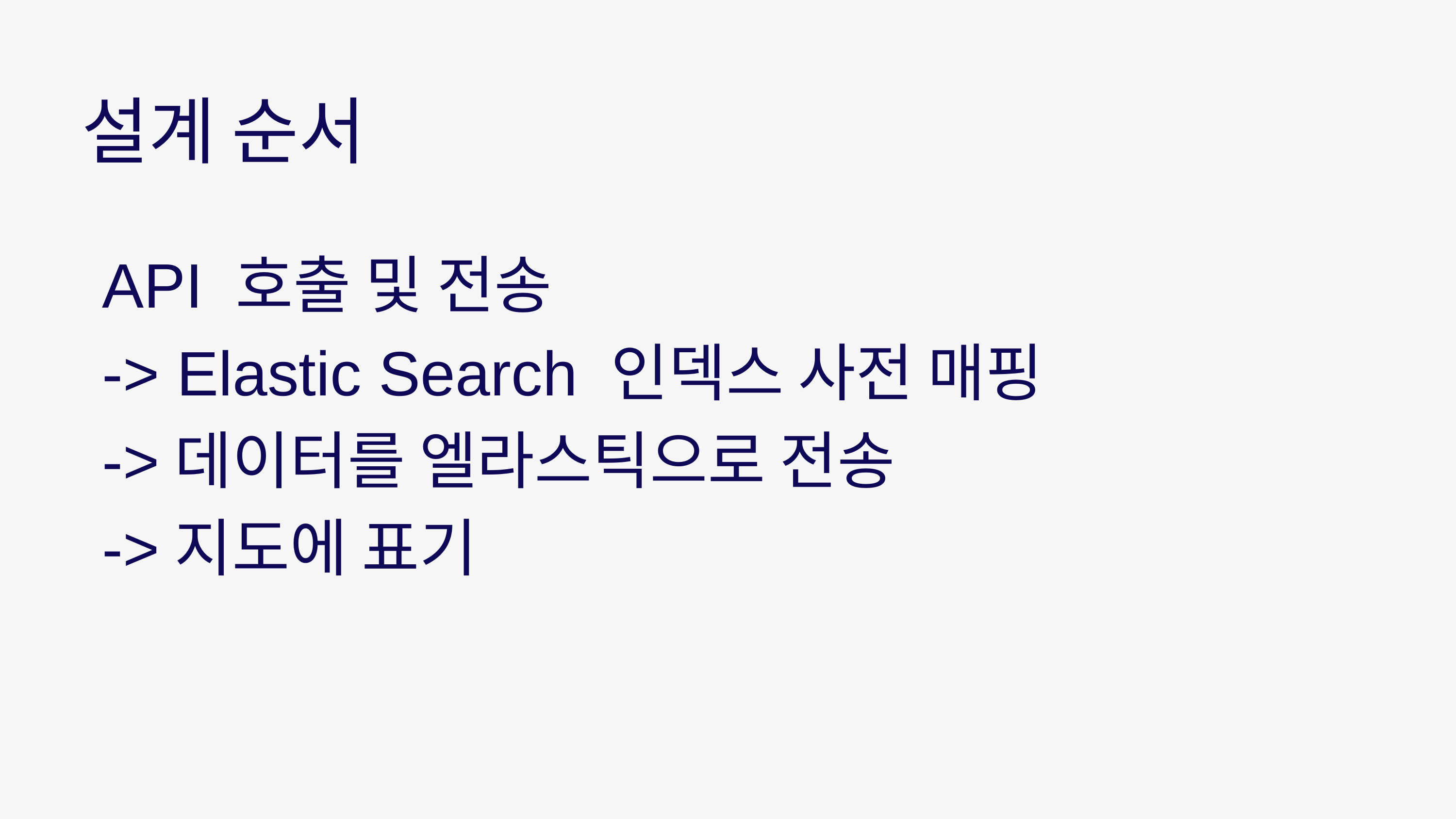

설계 순서
API 호출 및 전송
-> Elastic Search 인덱스 사전 매핑
->데이터를 엘라스틱으로 전송
->지도에 표기